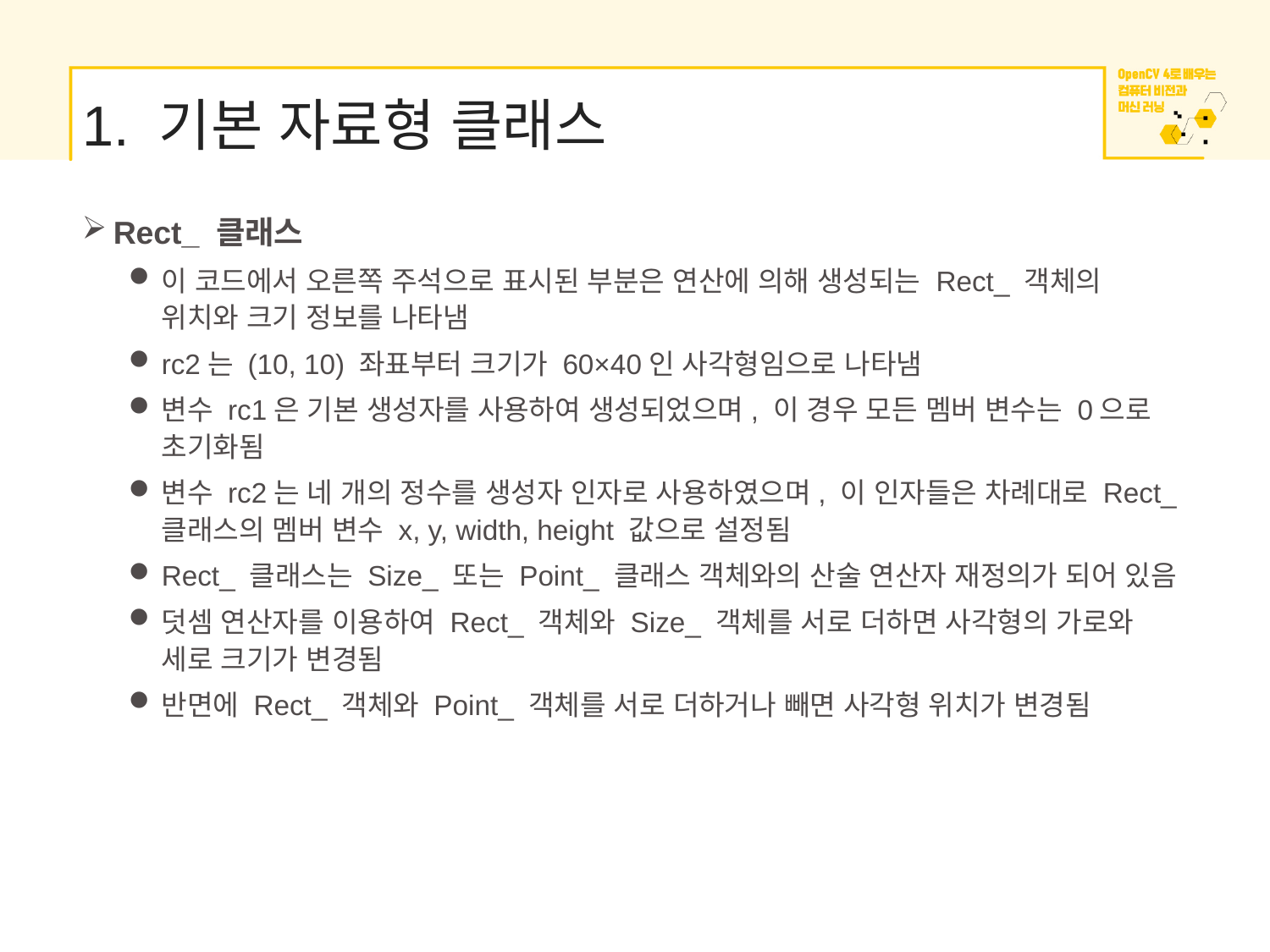

# 1. 기본 자료형 클래스
Rect_ 클래스
이 코드에서 오른쪽 주석으로 표시된 부분은 연산에 의해 생성되는 Rect_ 객체의 위치와 크기 정보를 나타냄
rc2는 (10, 10) 좌표부터 크기가 60×40인 사각형임으로 나타냄
변수 rc1은 기본 생성자를 사용하여 생성되었으며, 이 경우 모든 멤버 변수는 0으로 초기화됨
변수 rc2는 네 개의 정수를 생성자 인자로 사용하였으며, 이 인자들은 차례대로 Rect_ 클래스의 멤버 변수 x, y, width, height 값으로 설정됨
Rect_ 클래스는 Size_ 또는 Point_ 클래스 객체와의 산술 연산자 재정의가 되어 있음
덧셈 연산자를 이용하여 Rect_ 객체와 Size_ 객체를 서로 더하면 사각형의 가로와 세로 크기가 변경됨
반면에 Rect_ 객체와 Point_ 객체를 서로 더하거나 빼면 사각형 위치가 변경됨